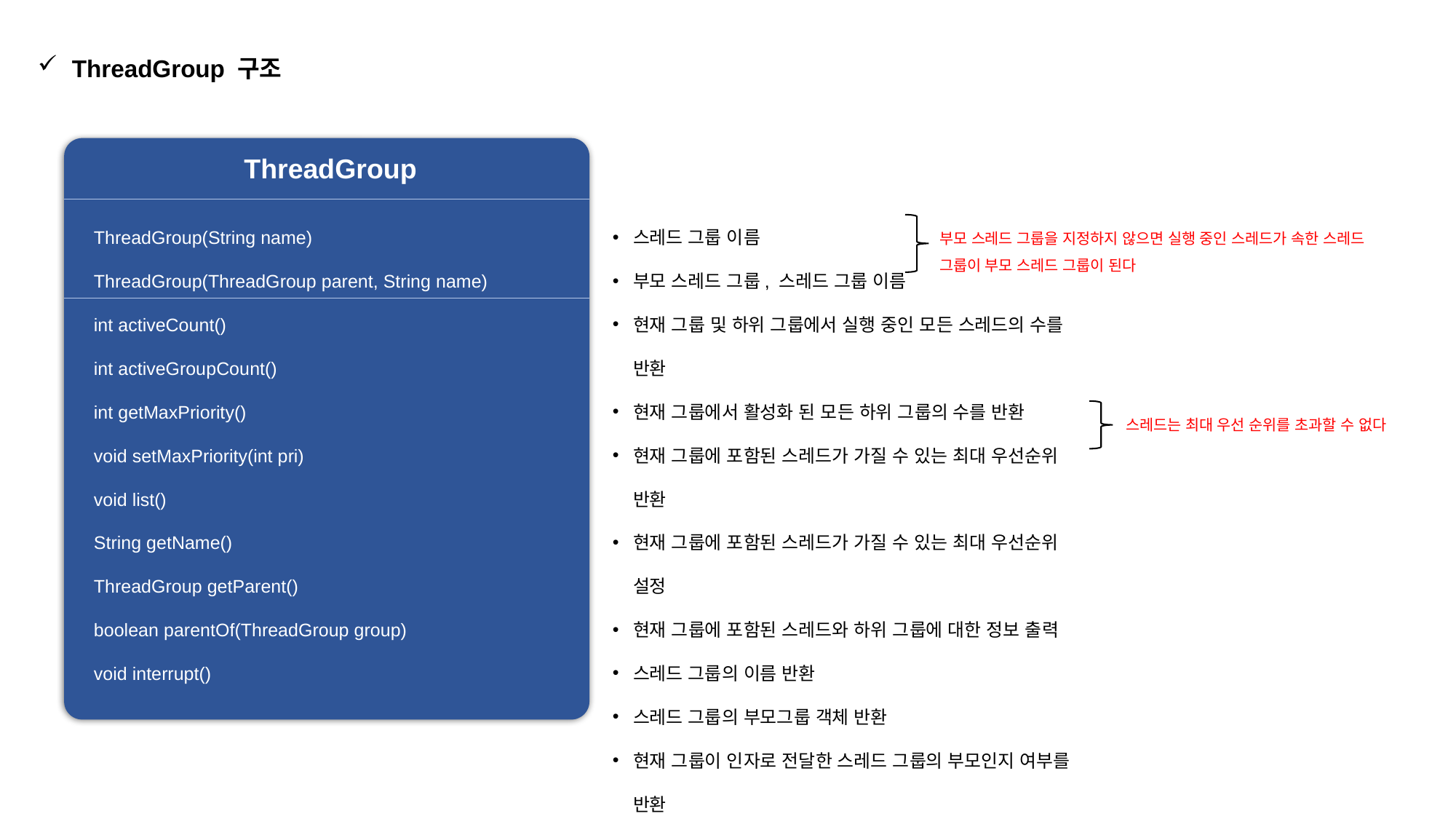

ThreadGroup 구조

ThreadGroup
ThreadGroup(String name)
ThreadGroup(ThreadGroup parent, String name)
int activeCount()
int activeGroupCount()
int getMaxPriority()
void setMaxPriority(int pri)
void list()
String getName()
ThreadGroup getParent()
boolean parentOf(ThreadGroup group)
void interrupt()
스레드 그룹 이름
부모 스레드 그룹, 스레드 그룹 이름
현재 그룹 및 하위 그룹에서 실행 중인 모든 스레드의 수를 반환
현재 그룹에서 활성화 된 모든 하위 그룹의 수를 반환
현재 그룹에 포함된 스레드가 가질 수 있는 최대 우선순위 반환
현재 그룹에 포함된 스레드가 가질 수 있는 최대 우선순위 설정
현재 그룹에 포함된 스레드와 하위 그룹에 대한 정보 출력
스레드 그룹의 이름 반환
스레드 그룹의 부모그룹 객체 반환
현재 그룹이 인자로 전달한 스레드 그룹의 부모인지 여부를 반환
현재 그룹에 포함된 모든 스레드를 인터럽트 한다

부모 스레드 그룹을 지정하지 않으면 실행 중인 스레드가 속한 스레드 그룹이 부모 스레드 그룹이 된다

스레드는 최대 우선 순위를 초과할 수 없다